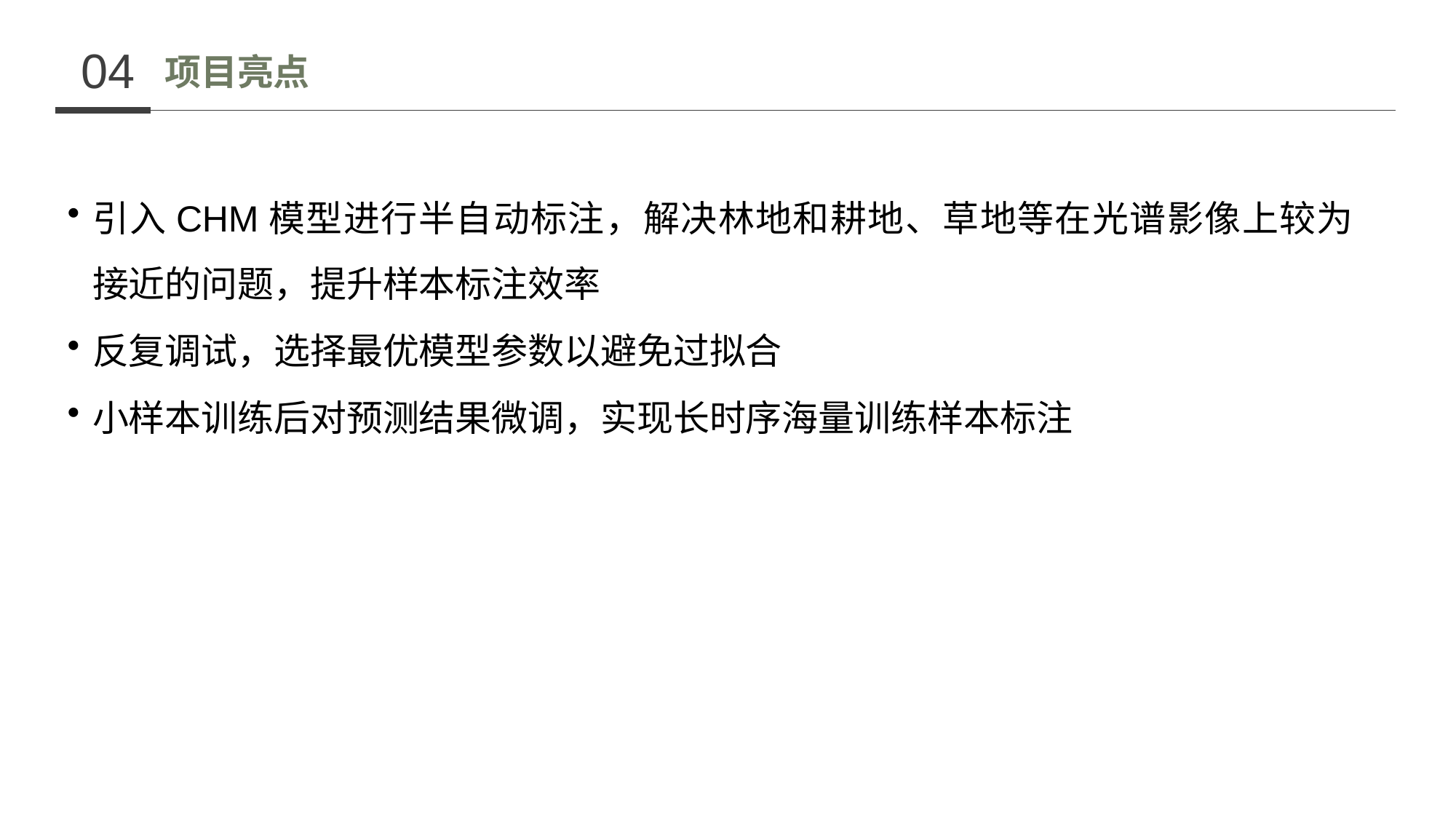

04
项目亮点

引入CHM模型进行半自动标注，解决林地和耕地、草地等在光谱影像上较为接近的问题，提升样本标注效率
反复调试，选择最优模型参数以避免过拟合
小样本训练后对预测结果微调，实现长时序海量训练样本标注

ADD YOUR  TEXT HERE